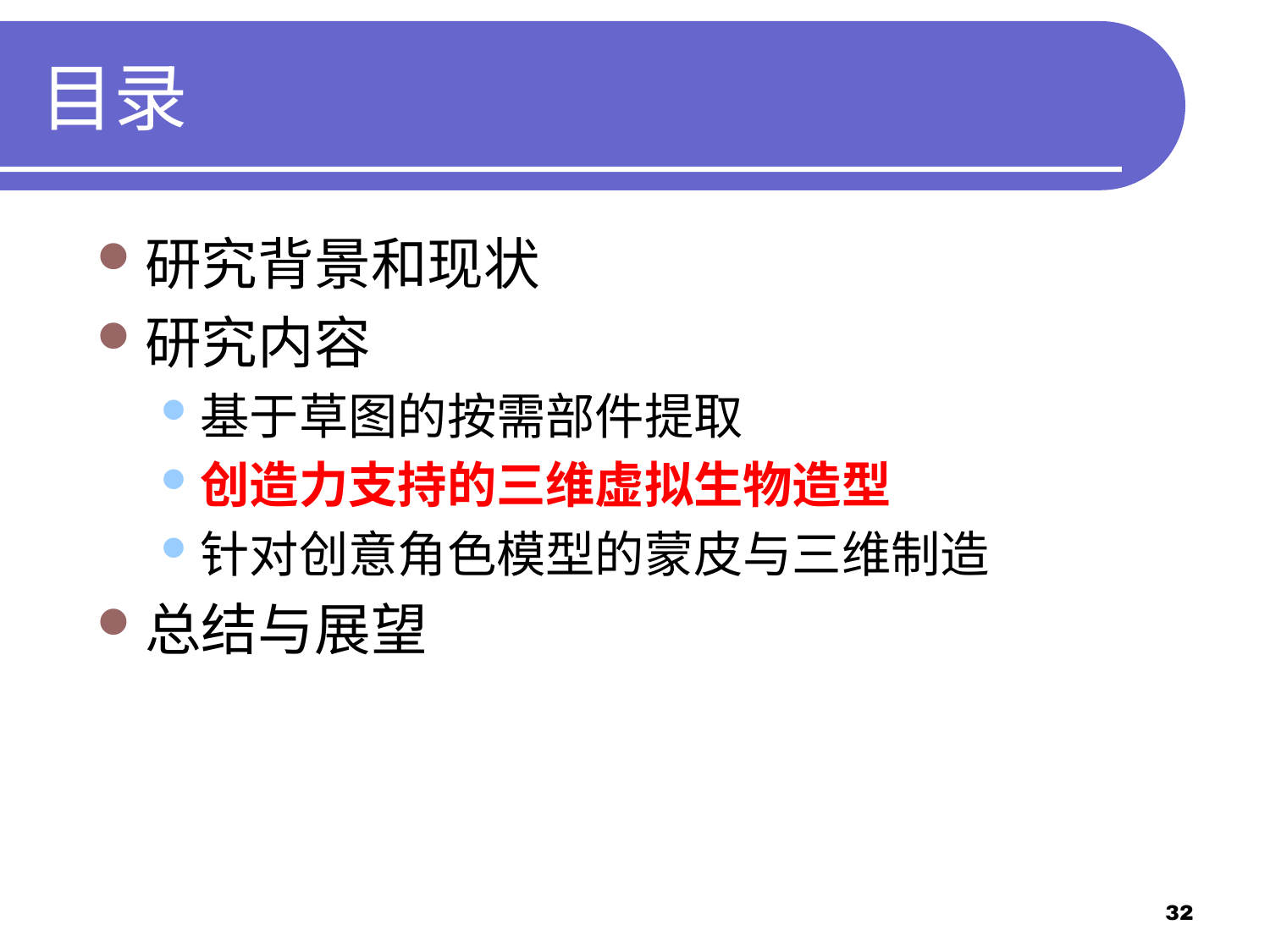

# 目录
研究背景和现状
研究内容
基于草图的按需部件提取
创造力支持的三维虚拟生物造型
针对创意角色模型的蒙皮与三维制造
总结与展望
32